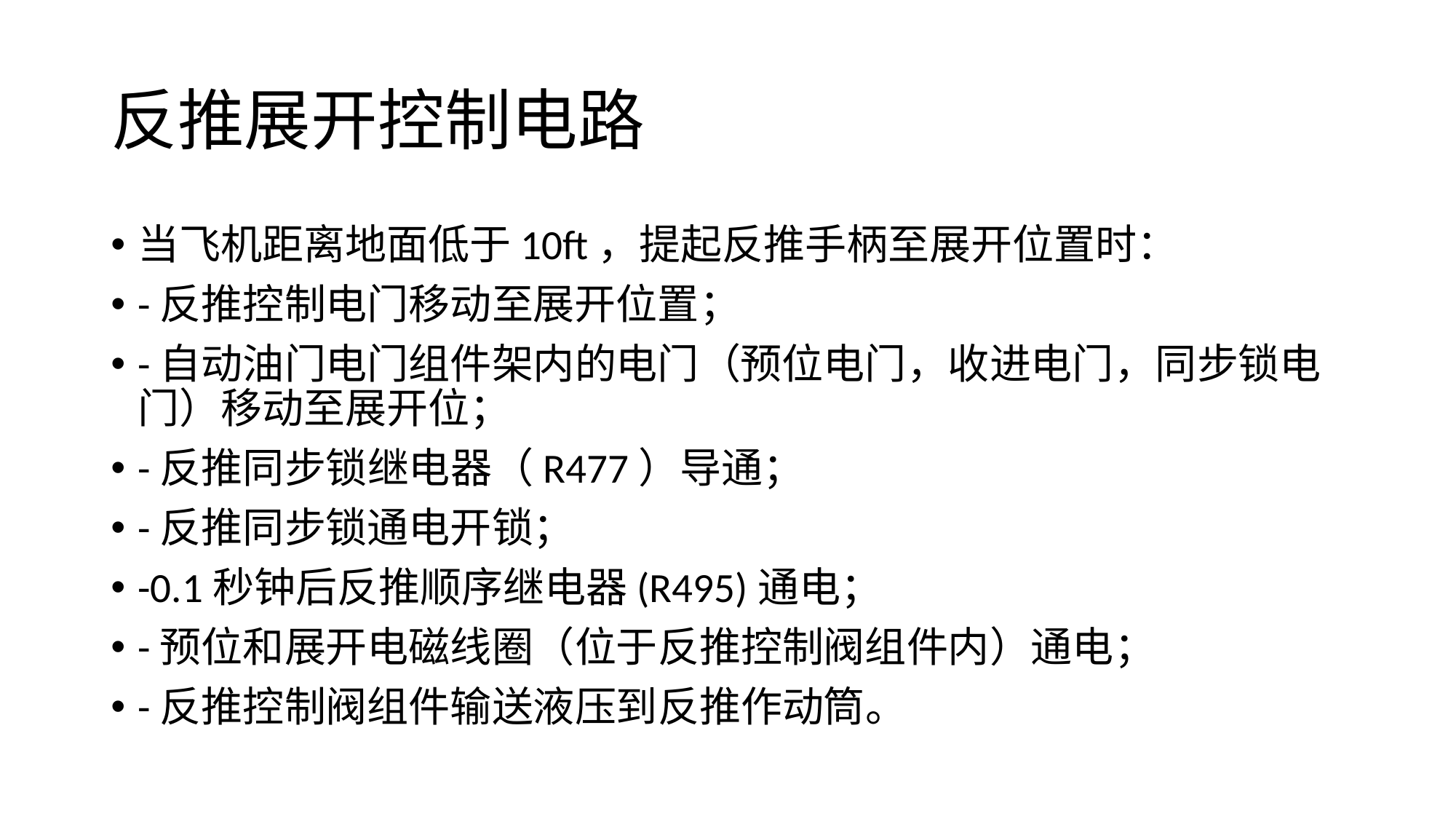

# 反推展开控制电路
当飞机距离地面低于10ft，提起反推手柄至展开位置时：
-反推控制电门移动至展开位置；
-自动油门电门组件架内的电门（预位电门，收进电门，同步锁电门）移动至展开位；
-反推同步锁继电器（R477）导通；
-反推同步锁通电开锁；
-0.1秒钟后反推顺序继电器(R495)通电；
-预位和展开电磁线圈（位于反推控制阀组件内）通电；
-反推控制阀组件输送液压到反推作动筒。